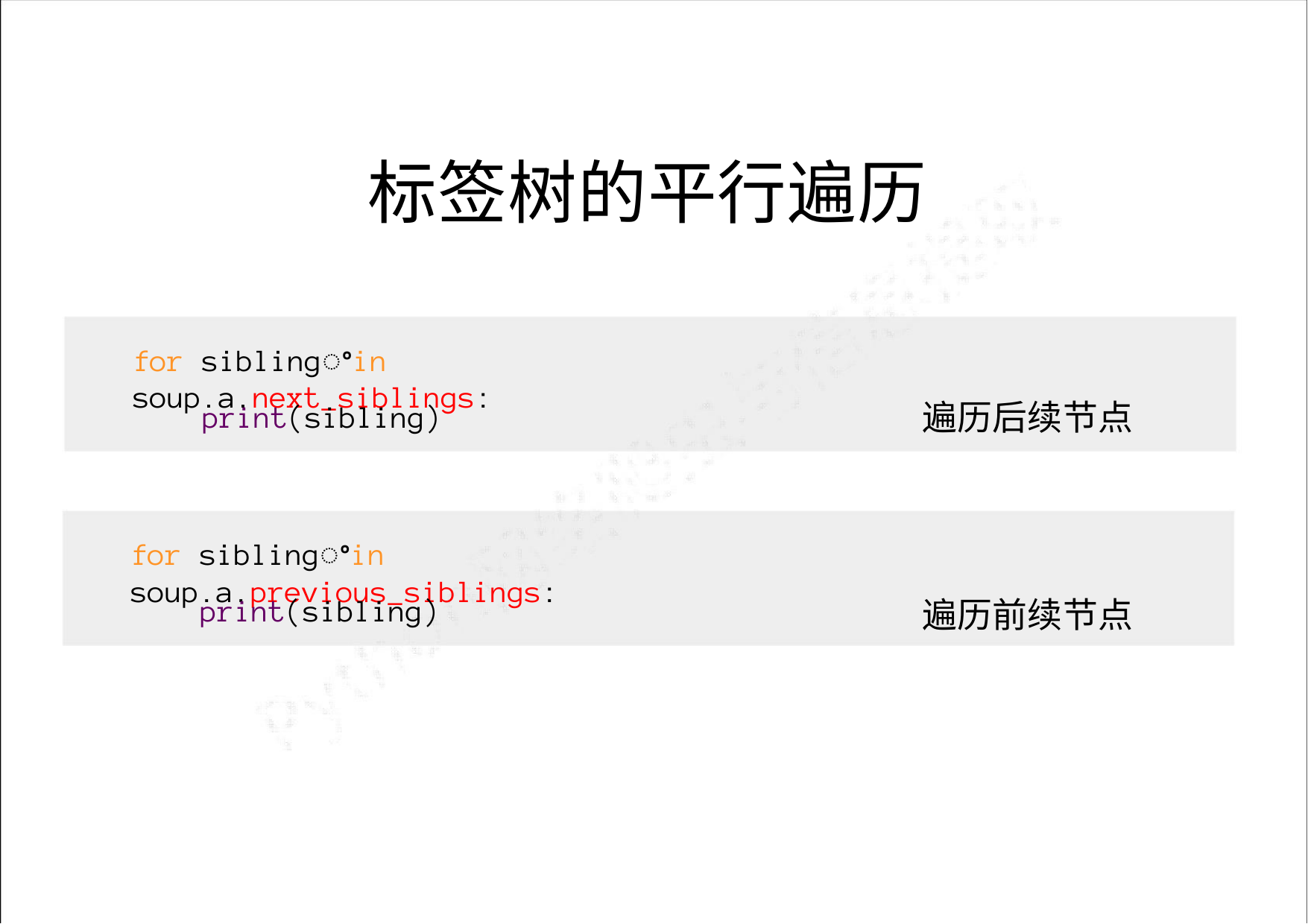

标签树的平行遍历
for siblingꢀin soup.a.next_siblings:
遍历后续节点
遍历前续节点
print(sibling)
for siblingꢀin soup.a.previous_siblings:
print(sibling)